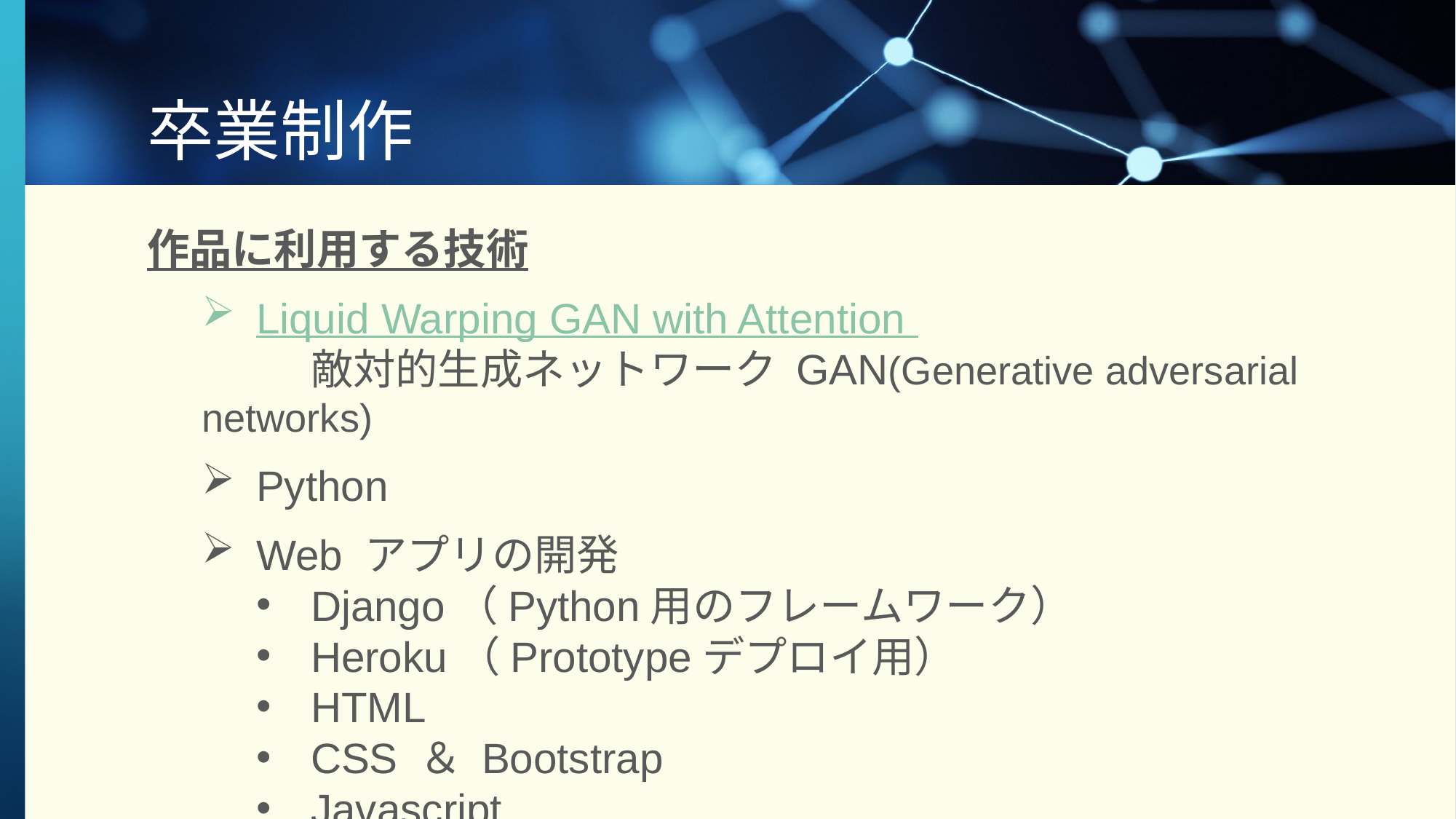

# 卒業制作
作品に利用する技術
Liquid Warping GAN with Attention
	敵対的生成ネットワーク GAN(Generative adversarial networks)
Python
Web アプリの開発
Django（Python用のフレームワーク）
Heroku（Prototypeデプロイ用）
HTML
CSS ＆ Bootstrap
Javascript